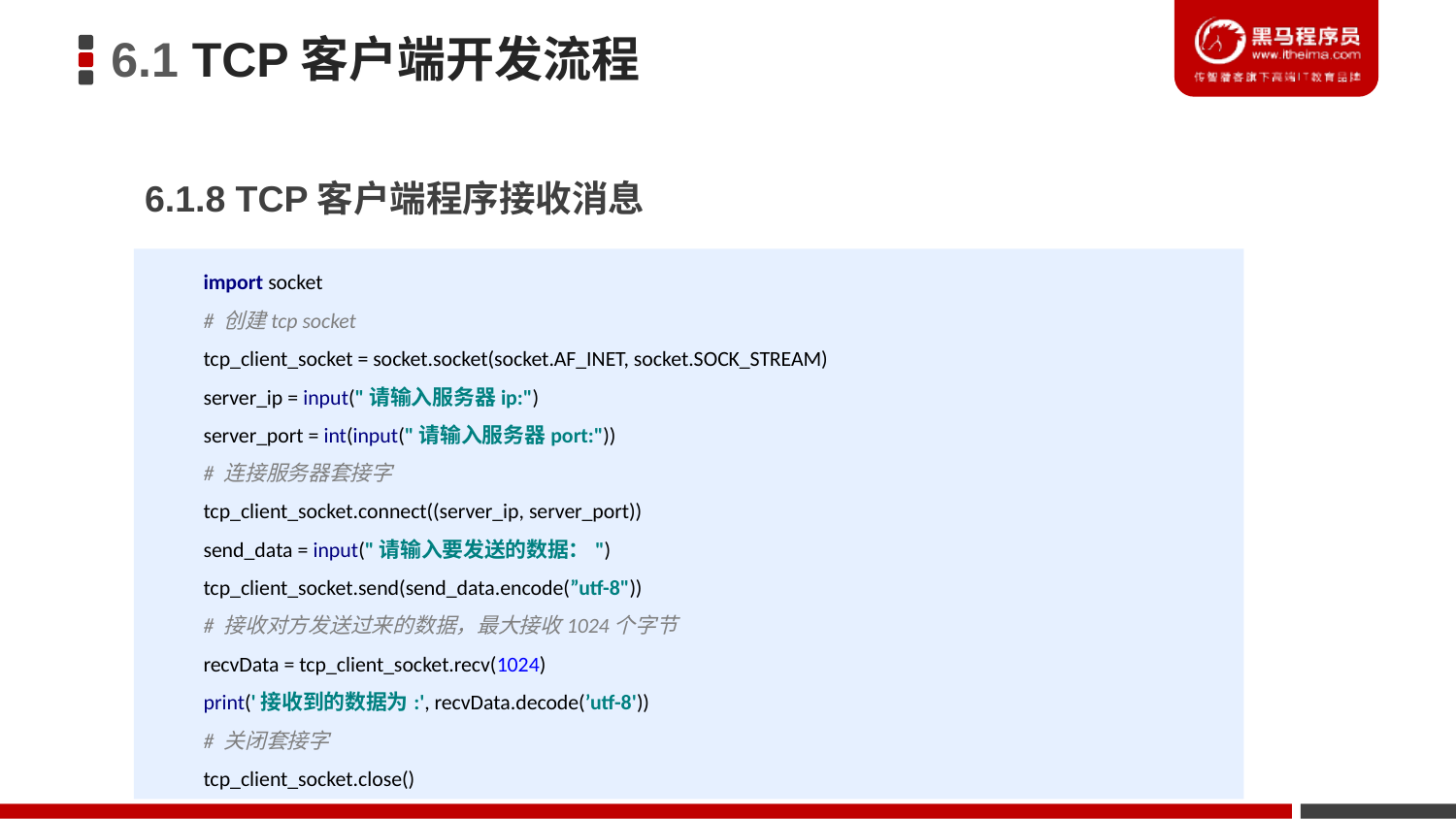

6.1 TCP客户端开发流程
6.1.8 TCP客户端程序接收消息

import socket
# 创建tcp socket
tcp_client_socket = socket.socket(socket.AF_INET, socket.SOCK_STREAM)
server_ip = input("请输入服务器ip:")
server_port = int(input("请输入服务器port:"))
# 连接服务器套接字
tcp_client_socket.connect((server_ip, server_port))
send_data = input("请输入要发送的数据：")
tcp_client_socket.send(send_data.encode(”utf-8"))
# 接收对方发送过来的数据，最大接收1024个字节
recvData = tcp_client_socket.recv(1024)
print('接收到的数据为:', recvData.decode(’utf-8'))
# 关闭套接字
tcp_client_socket.close()